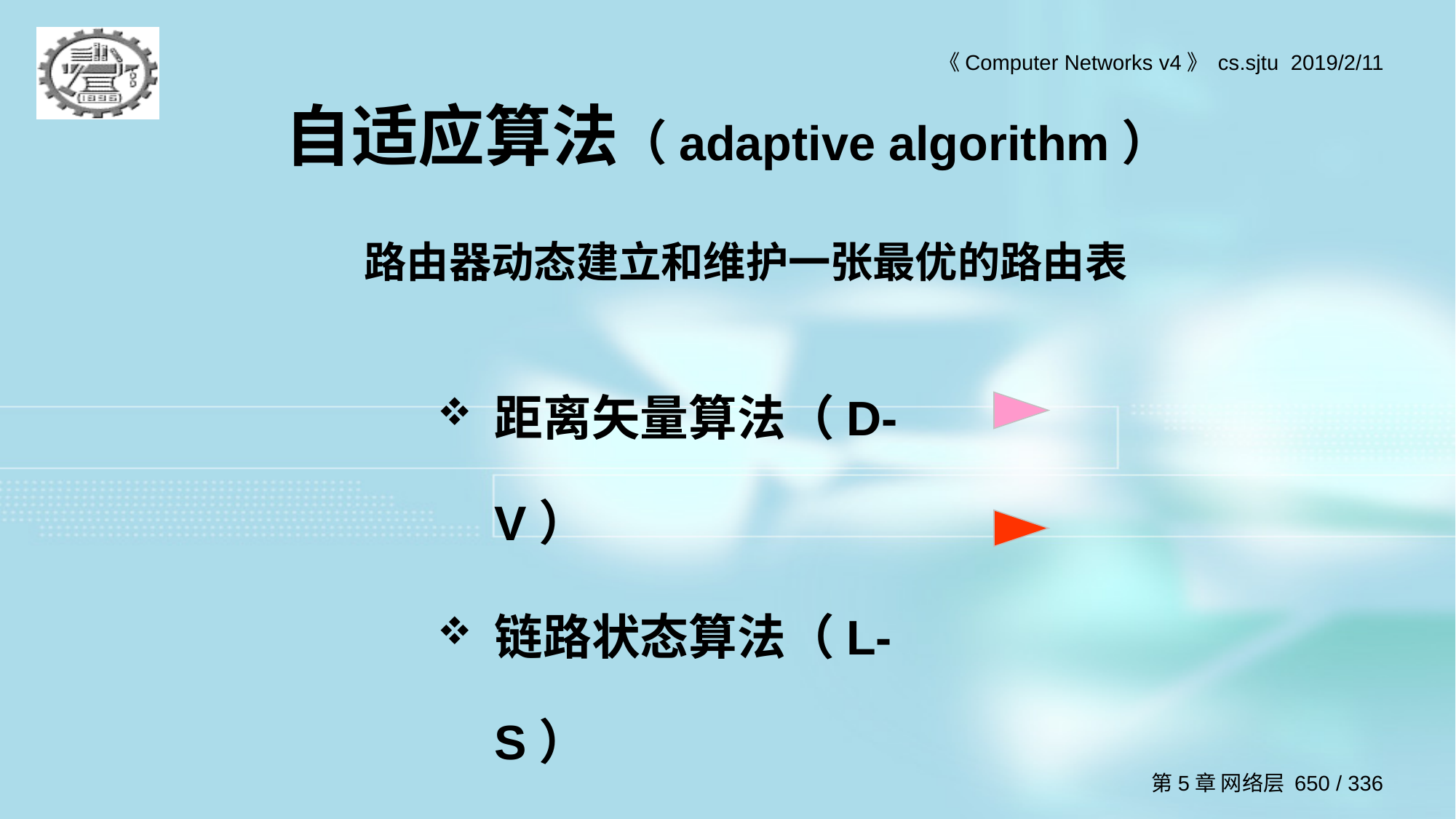

# 自适应算法（adaptive algorithm）
路由器动态建立和维护一张最优的路由表
距离矢量算法（D-V）
链路状态算法（L-S）